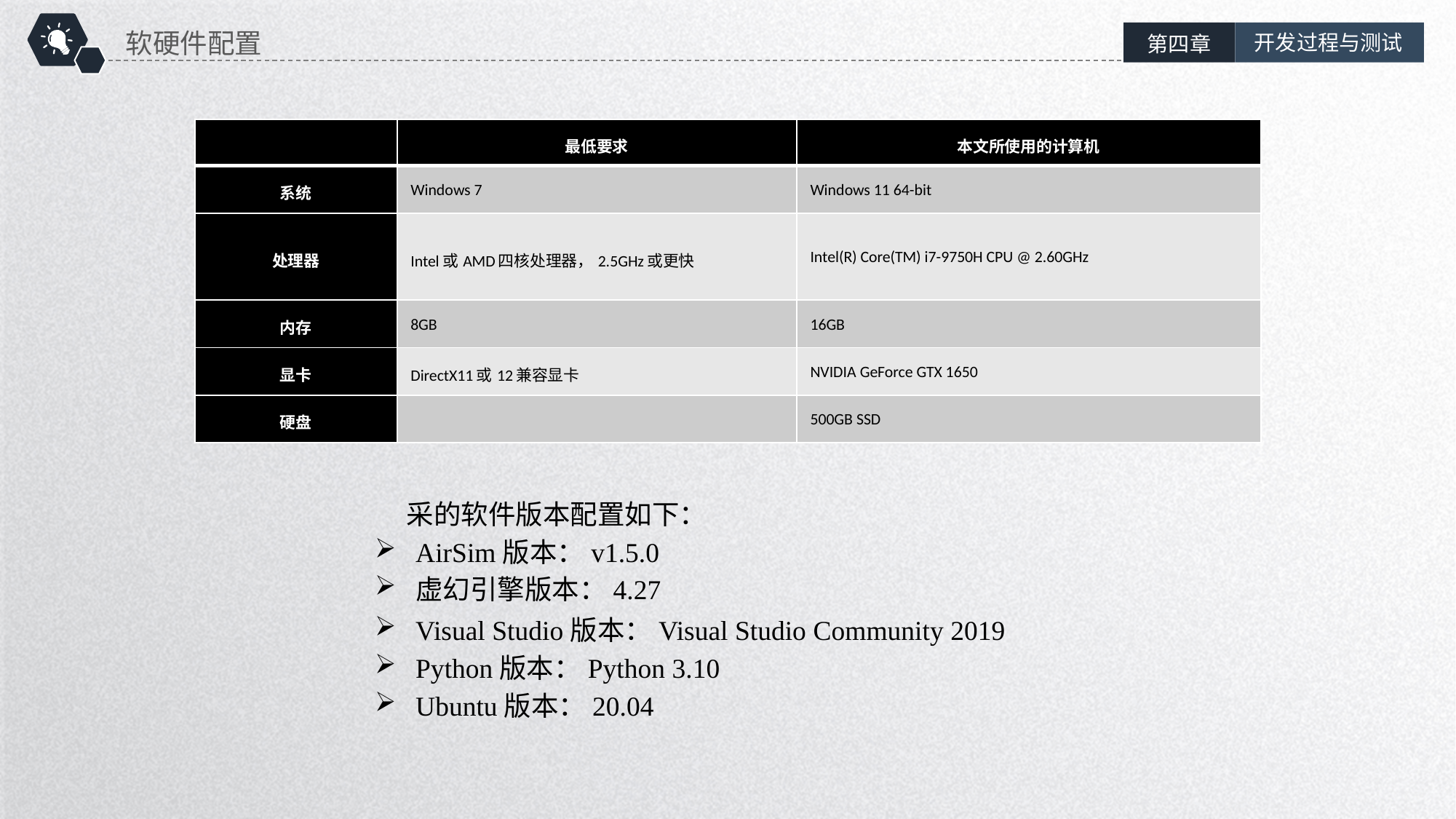

软硬件配置
开发过程与测试
第四章

|  | 最低要求 | 本文所使用的计算机 |
| --- | --- | --- |
| 系统 | Windows 7 | Windows 11 64-bit |
| 处理器 | Intel或AMD四核处理器，2.5GHz或更快 | Intel(R) Core(TM) i7-9750H CPU @ 2.60GHz |
| 内存 | 8GB | 16GB |
| 显卡 | DirectX11或12兼容显卡 | NVIDIA GeForce GTX 1650 |
| 硬盘 |  | 500GB SSD |
采的软件版本配置如下：
AirSim版本：v1.5.0
虚幻引擎版本：4.27
Visual Studio版本：Visual Studio Community 2019
Python版本：Python 3.10
Ubuntu版本：20.04